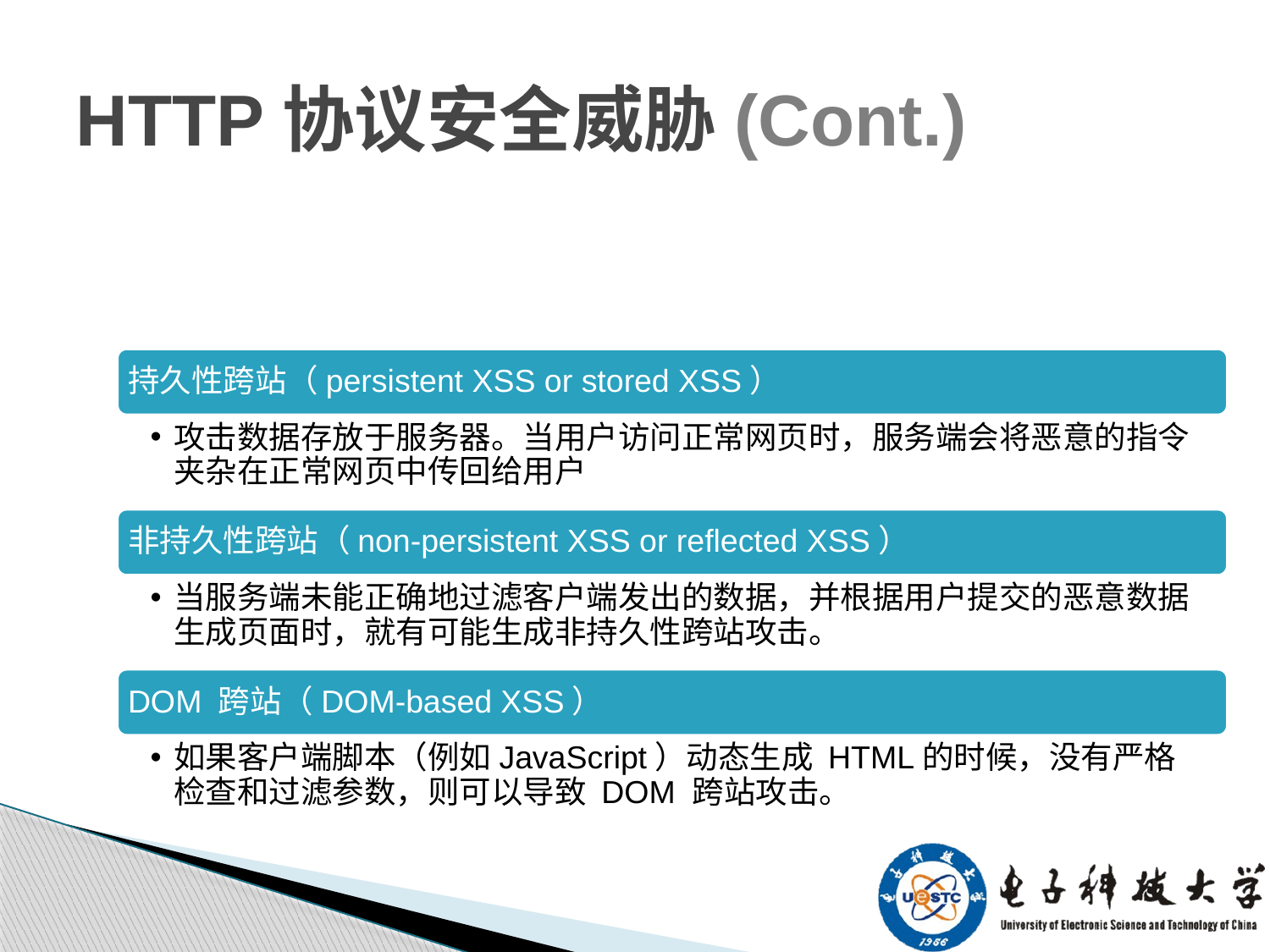

HTTP协议安全威胁(Cont.)
持久性跨站（persistent XSS or stored XSS）
攻击数据存放于服务器。当用户访问正常网页时，服务端会将恶意的指令夹杂在正常网页中传回给用户
非持久性跨站（non-persistent XSS or reflected XSS）
当服务端未能正确地过滤客户端发出的数据，并根据用户提交的恶意数据生成页面时，就有可能生成非持久性跨站攻击。
DOM 跨站（DOM-based XSS）
如果客户端脚本（例如JavaScript）动态生成 HTML的时候，没有严格检查和过滤参数，则可以导致 DOM 跨站攻击。